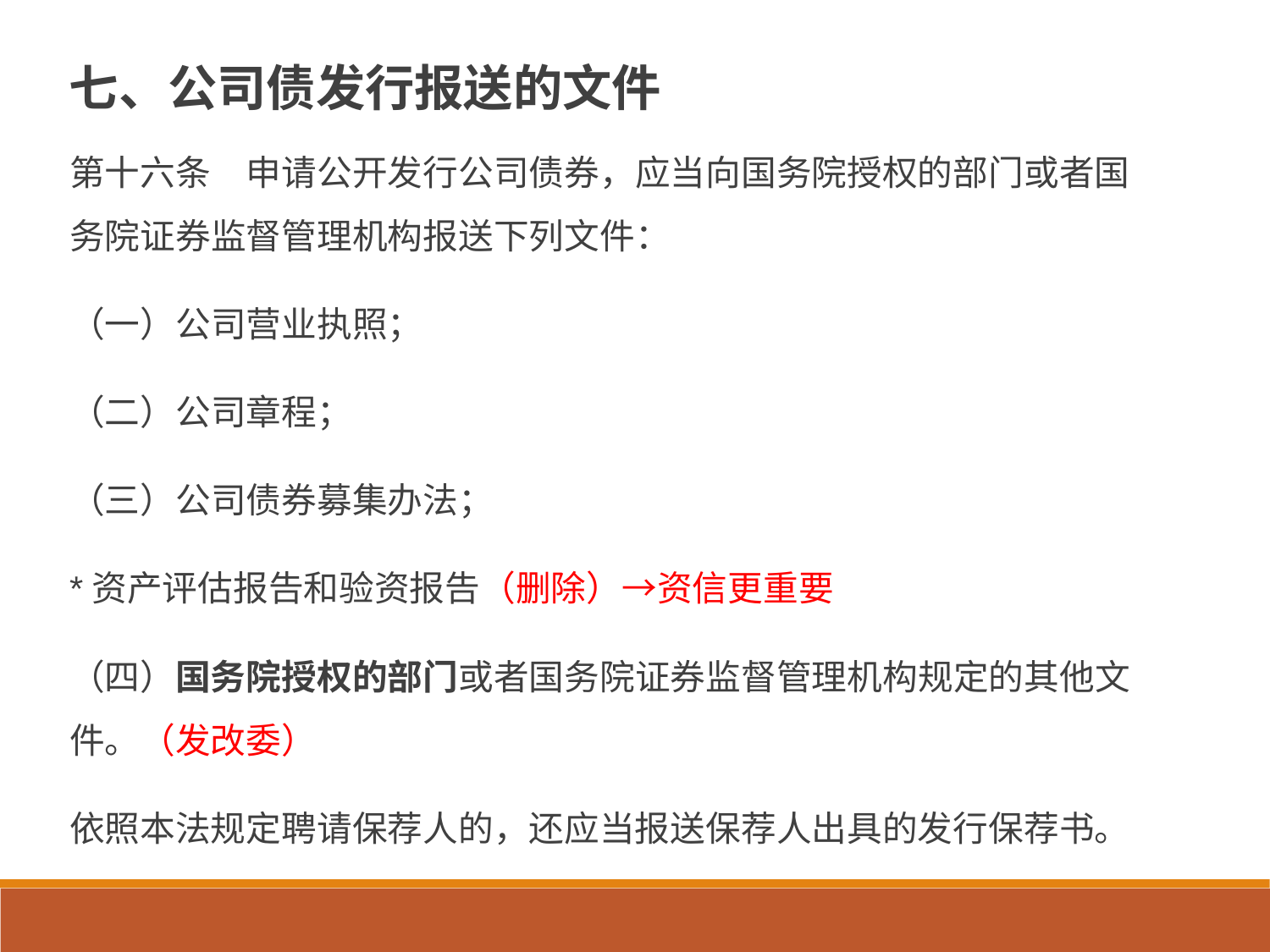

# 七、公司债发行报送的文件
第十六条　申请公开发行公司债券，应当向国务院授权的部门或者国务院证券监督管理机构报送下列文件：
（一）公司营业执照；
（二）公司章程；
（三）公司债券募集办法；
*资产评估报告和验资报告（删除）→资信更重要
（四）国务院授权的部门或者国务院证券监督管理机构规定的其他文件。（发改委）
依照本法规定聘请保荐人的，还应当报送保荐人出具的发行保荐书。